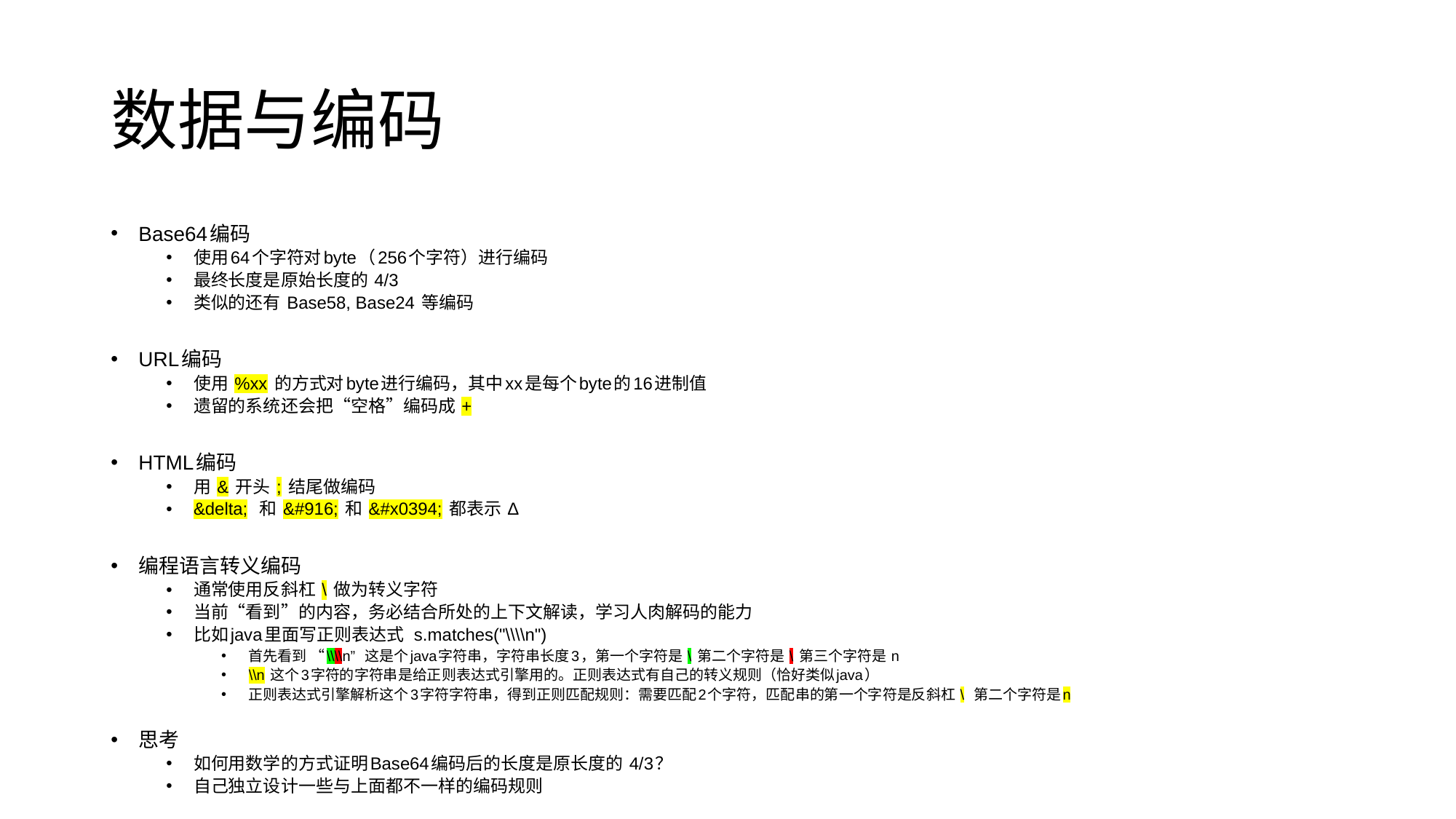

# 数据与编码
Base64编码
使用64个字符对byte（256个字符）进行编码
最终长度是原始长度的 4/3
类似的还有 Base58, Base24 等编码

URL编码
使用 %xx 的方式对byte进行编码，其中xx是每个byte的16进制值
遗留的系统还会把“空格”编码成 +

HTML编码
用 & 开头 ; 结尾做编码
&delta;  和 &#916; 和 &#x0394; 都表示 Δ

编程语言转义编码
通常使用反斜杠 \ 做为转义字符
当前“看到”的内容，务必结合所处的上下文解读，学习人肉解码的能力
比如java里面写正则表达式  s.matches("\\\\n")
首先看到 “\\\\n”  这是个java字符串，字符串长度3，第一个字符是 \ 第二个字符是 \ 第三个字符是 n
\\n 这个3字符的字符串是给正则表达式引擎用的。正则表达式有自己的转义规则（恰好类似java）
正则表达式引擎解析这个3字符字符串，得到正则匹配规则：需要匹配2个字符，匹配串的第一个字符是反斜杠 \  第二个字符是n

思考
如何用数学的方式证明Base64编码后的长度是原长度的 4/3？
自己独立设计一些与上面都不一样的编码规则